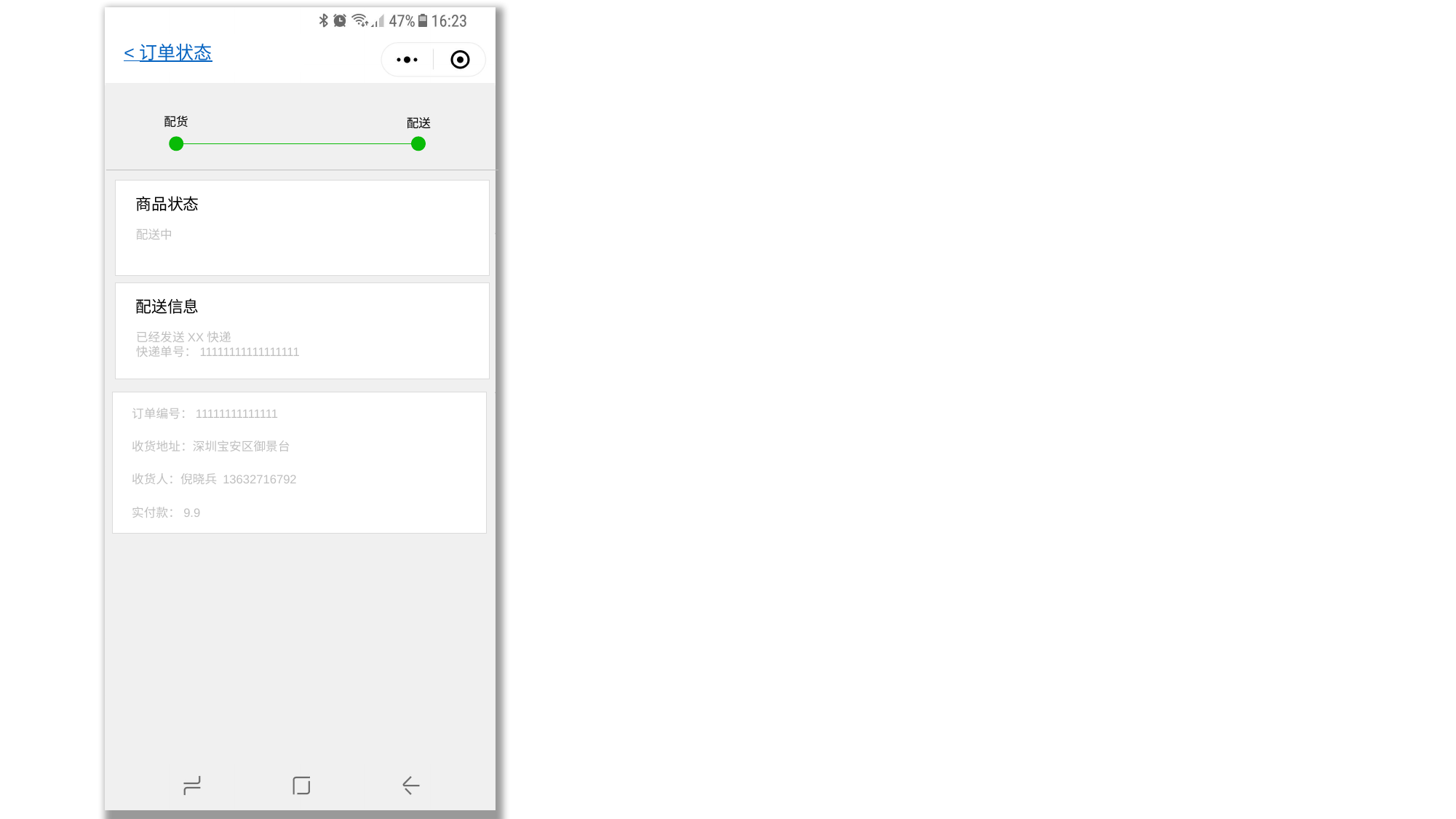

# < 订单状态

配货
配送

商品状态
配送中

配送信息
已经发送XX快递
快递单号：11111111111111111

订单编号：11111111111111
收货地址：深圳宝安区御景台
收货人：倪晓兵 13632716792
实付款：9.9